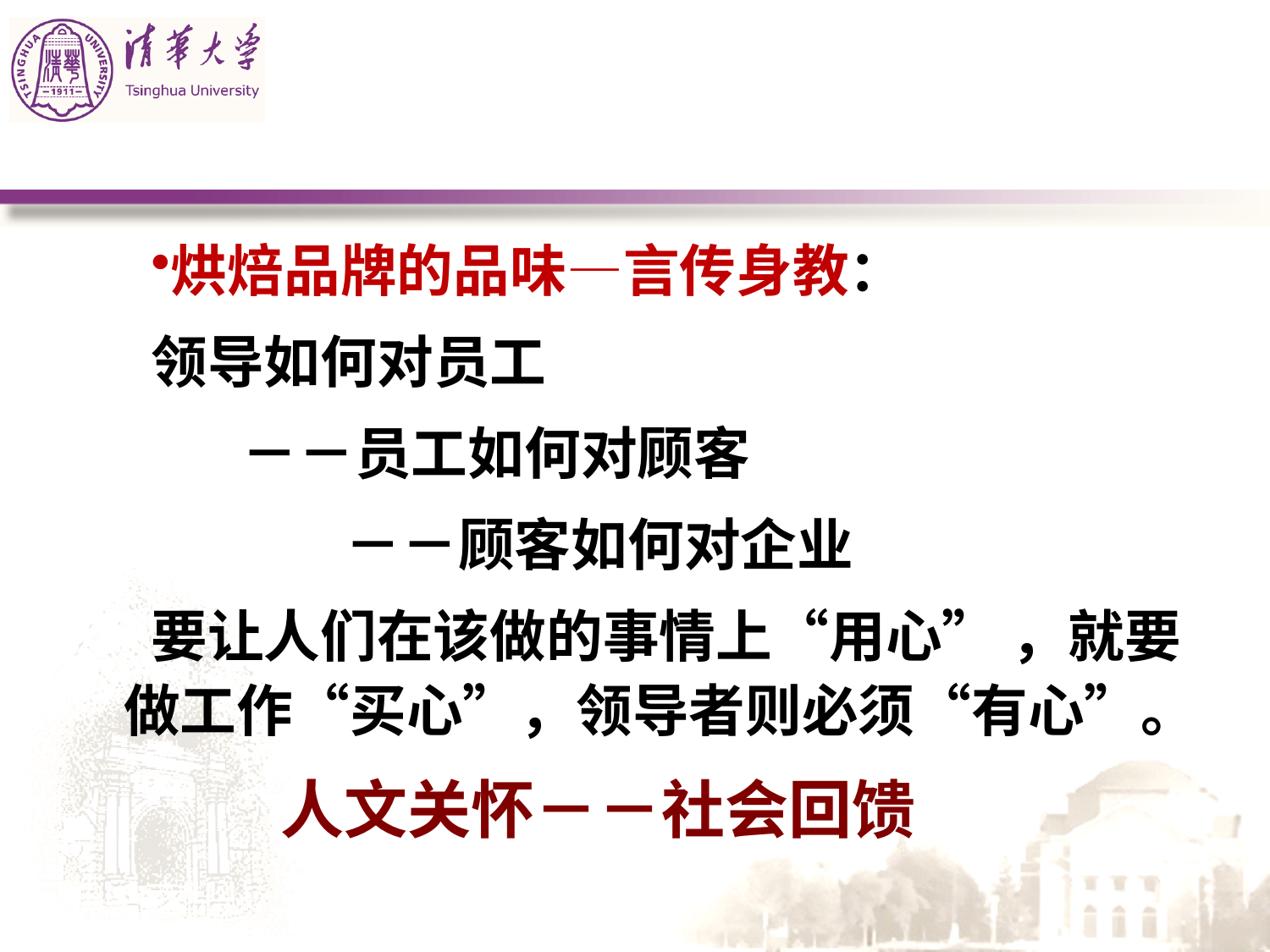

#
烘焙品牌的品味—言传身教：
领导如何对员工
      －－员工如何对顾客
              －－顾客如何对企业
要让人们在该做的事情上“用心” ，就要做工作“买心”，领导者则必须“有心”。
         人文关怀－－社会回馈